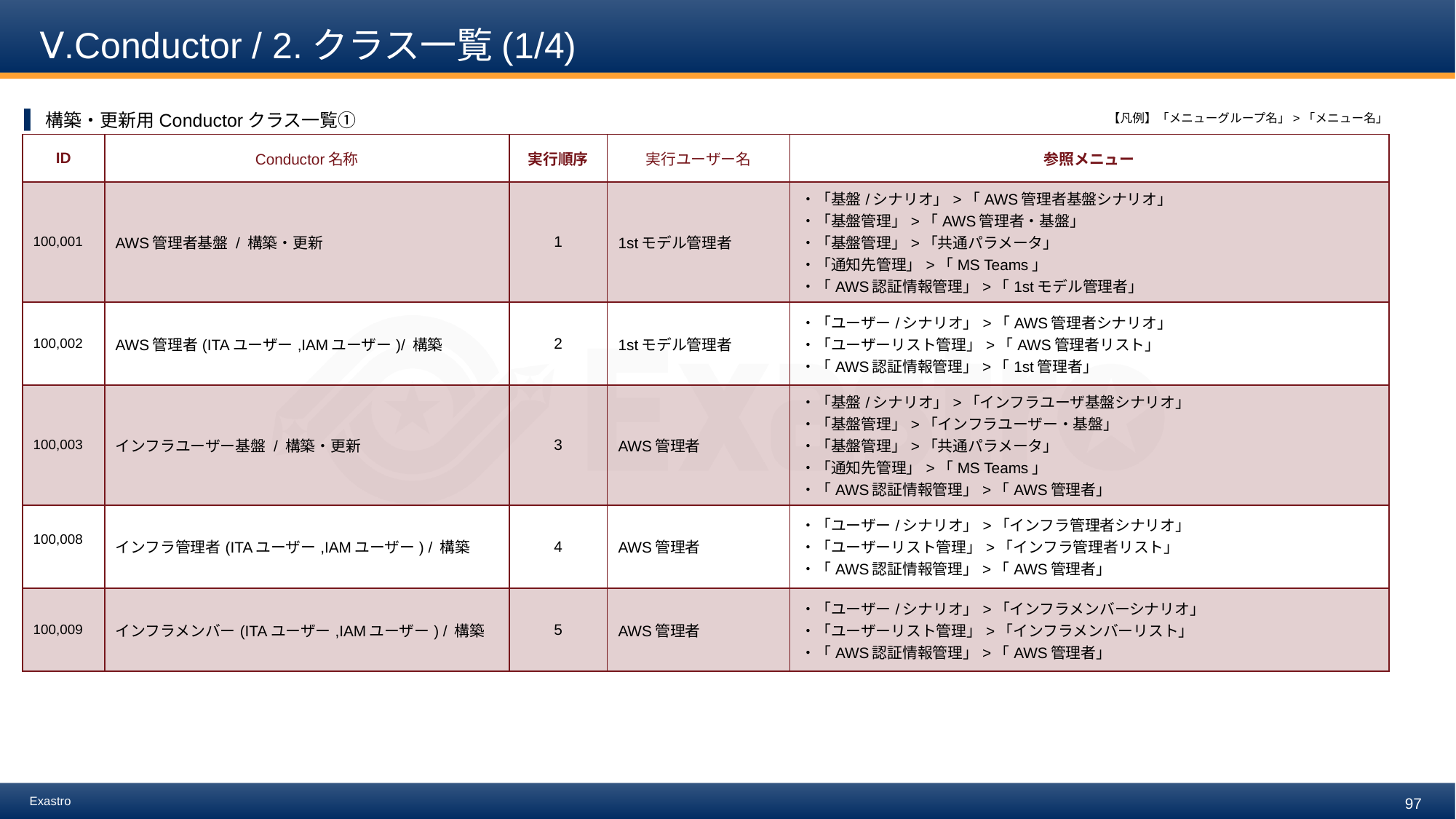

# Ⅴ.Conductor / 2.クラス一覧(1/4)
構築・更新用Conductorクラス一覧①
【凡例】「メニューグループ名」>「メニュー名」
| ID | Conductor名称 | 実行順序 | 実行ユーザー名 | 参照メニュー |
| --- | --- | --- | --- | --- |
| 100,001 | AWS管理者基盤 / 構築・更新 | 1 | 1stモデル管理者 | ・「基盤/シナリオ」>「AWS管理者基盤シナリオ」 ・「基盤管理」>「AWS管理者・基盤」 ・「基盤管理」>「共通パラメータ」 ・「通知先管理」>「MS Teams」 ・「AWS認証情報管理」>「1stモデル管理者」 |
| 100,002 | AWS管理者(ITAユーザー,IAMユーザー)/ 構築 | 2 | 1stモデル管理者 | ・「ユーザー/シナリオ」>「AWS管理者シナリオ」 ・「ユーザーリスト管理」>「AWS管理者リスト」 ・「AWS認証情報管理」>「1st管理者」 |
| 100,003 | インフラユーザー基盤 / 構築・更新 | 3 | AWS管理者 | ・「基盤/シナリオ」>「インフラユーザ基盤シナリオ」 ・「基盤管理」>「インフラユーザー・基盤」 ・「基盤管理」>「共通パラメータ」 ・「通知先管理」>「MS Teams」 ・「AWS認証情報管理」>「AWS管理者」 |
| 100,008 | インフラ管理者(ITAユーザー,IAMユーザー) / 構築 | 4 | AWS管理者 | ・「ユーザー/シナリオ」>「インフラ管理者シナリオ」 ・「ユーザーリスト管理」>「インフラ管理者リスト」 ・「AWS認証情報管理」>「AWS管理者」 |
| 100,009 | インフラメンバー(ITAユーザー,IAMユーザー) / 構築 | 5 | AWS管理者 | ・「ユーザー/シナリオ」>「インフラメンバーシナリオ」 ・「ユーザーリスト管理」>「インフラメンバーリスト」 ・「AWS認証情報管理」>「AWS管理者」 |